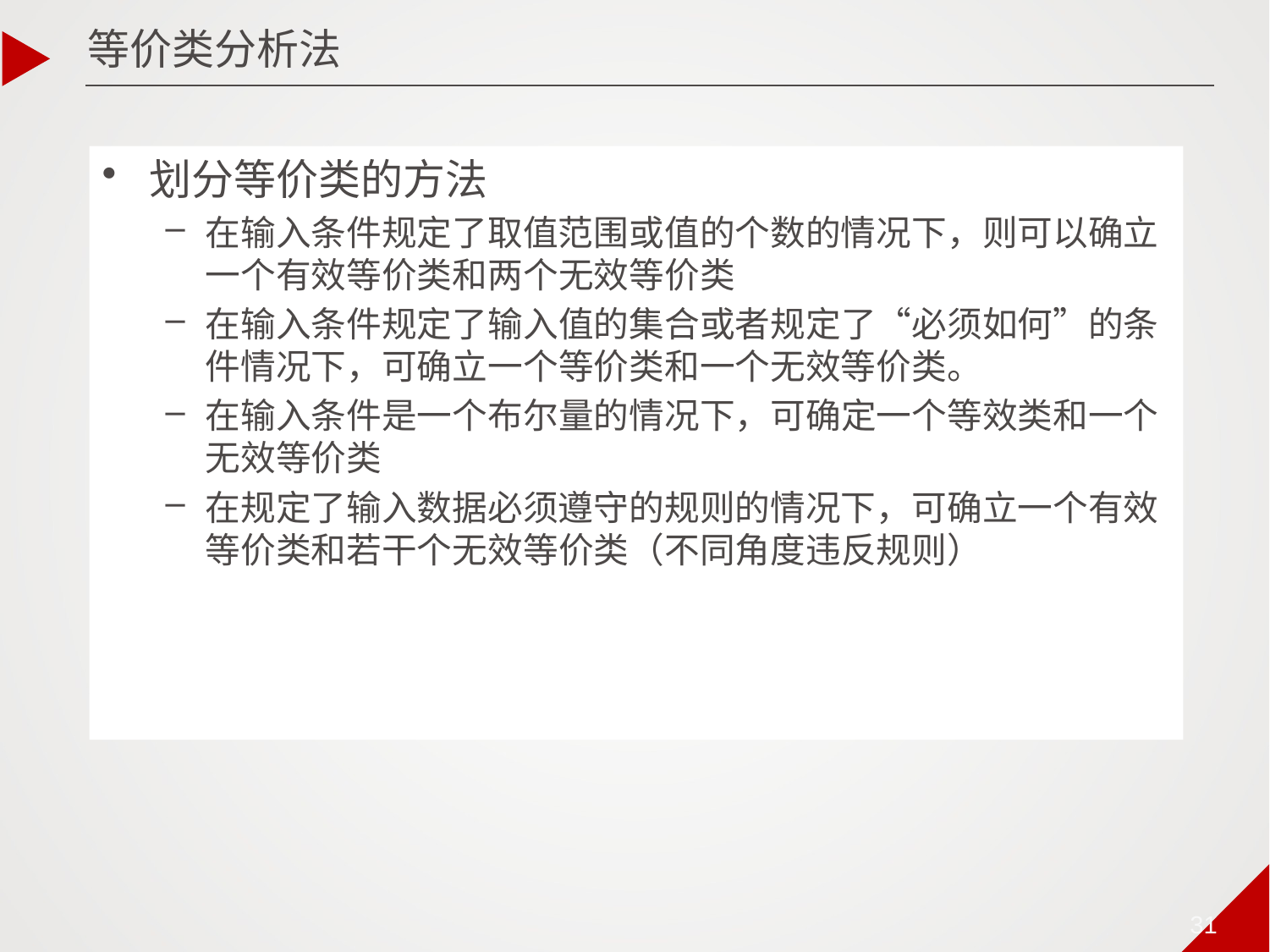

等价类分析法

划分等价类的方法
在输入条件规定了取值范围或值的个数的情况下，则可以确立一个有效等价类和两个无效等价类
在输入条件规定了输入值的集合或者规定了“必须如何”的条件情况下，可确立一个等价类和一个无效等价类。
在输入条件是一个布尔量的情况下，可确定一个等效类和一个无效等价类
在规定了输入数据必须遵守的规则的情况下，可确立一个有效等价类和若干个无效等价类（不同角度违反规则）